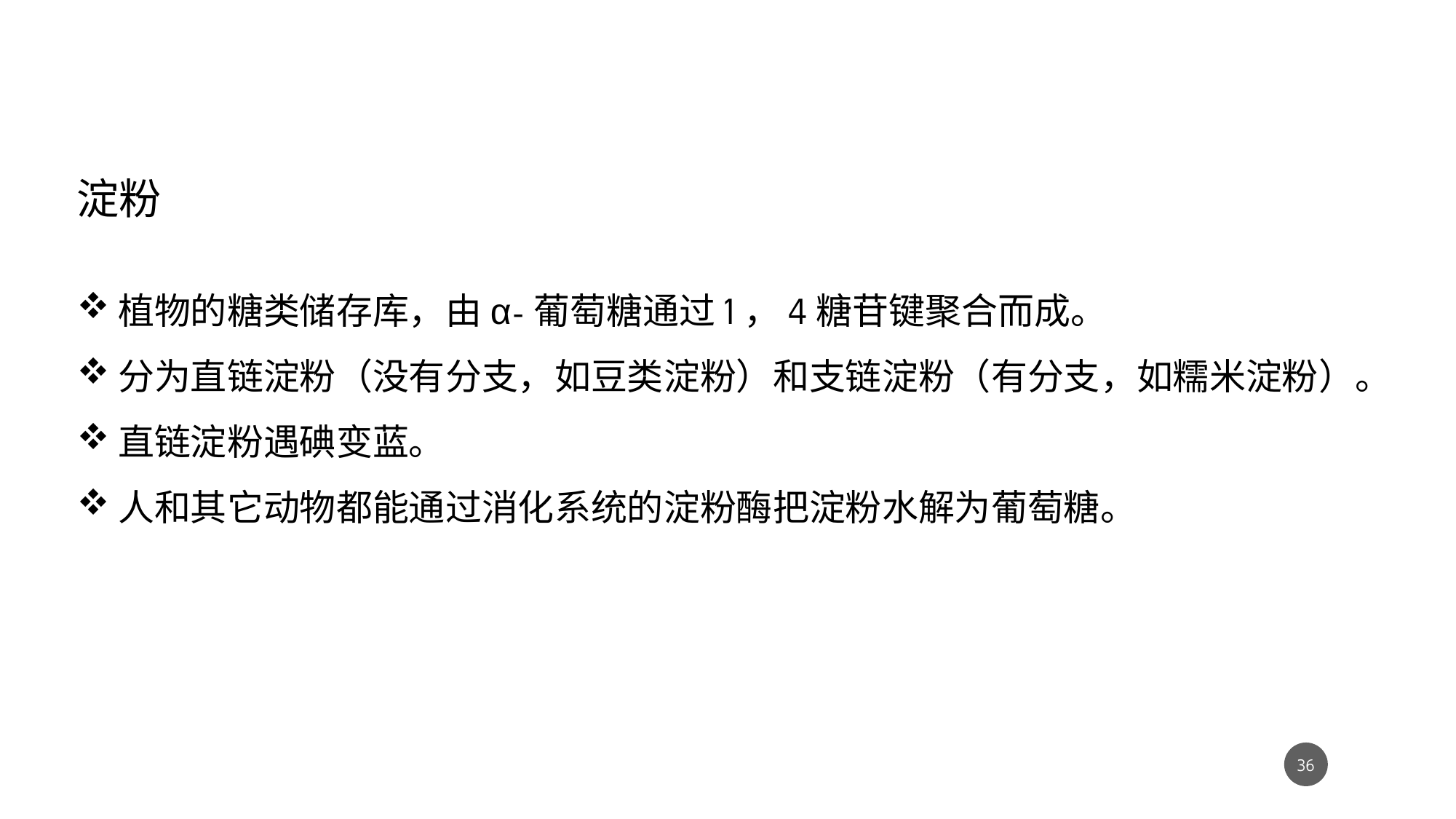

淀粉

植物的糖类储存库，由α-葡萄糖通过1，4糖苷键聚合而成。
分为直链淀粉（没有分支，如豆类淀粉）和支链淀粉（有分支，如糯米淀粉）。
直链淀粉遇碘变蓝。
人和其它动物都能通过消化系统的淀粉酶把淀粉水解为葡萄糖。
36